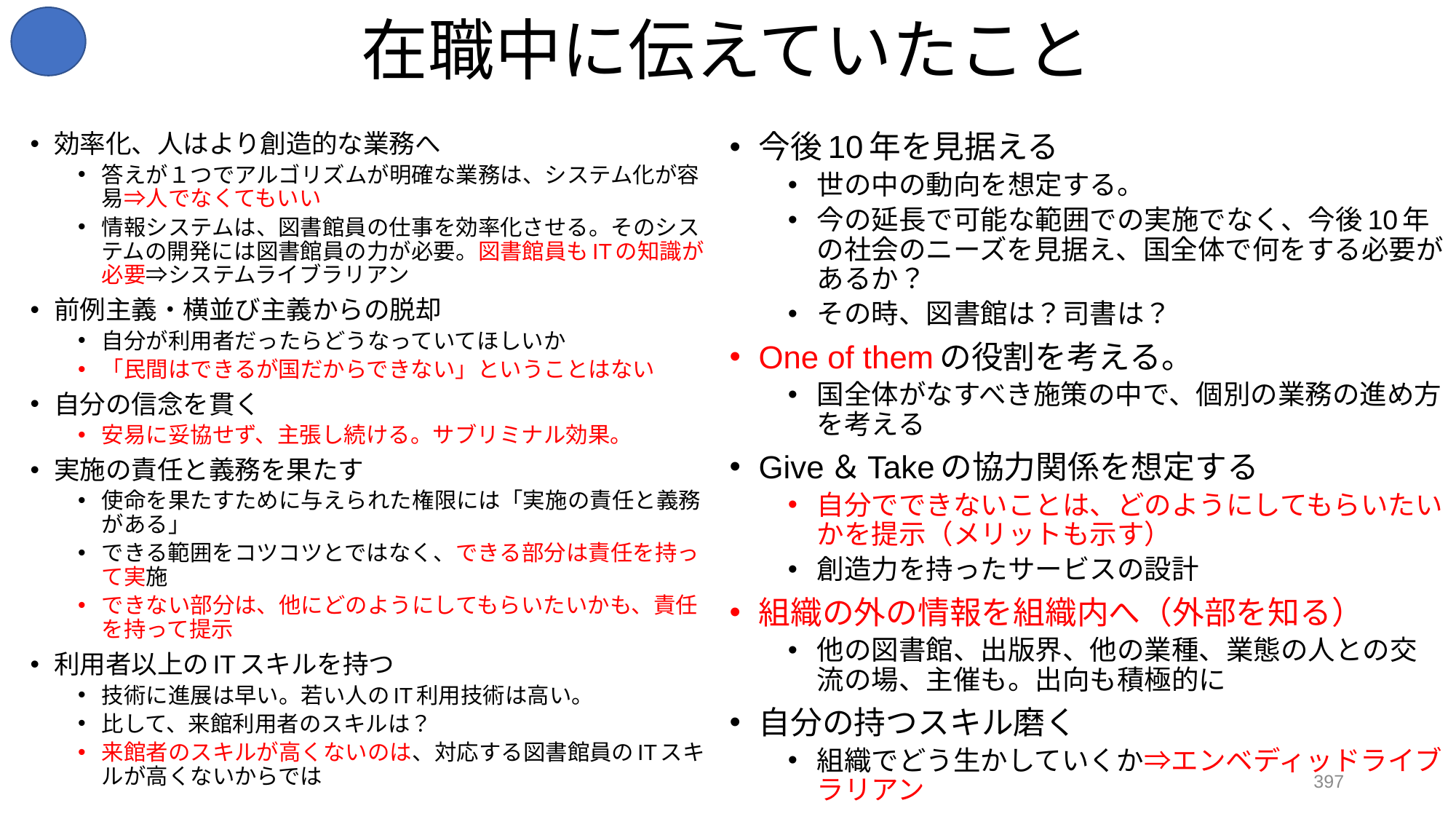

# 在職中に伝えていたこと
効率化、人はより創造的な業務へ
答えが１つでアルゴリズムが明確な業務は、システム化が容易⇒人でなくてもいい
情報システムは、図書館員の仕事を効率化させる。そのシステムの開発には図書館員の力が必要。図書館員もITの知識が必要⇒システムライブラリアン
前例主義・横並び主義からの脱却
自分が利用者だったらどうなっていてほしいか
「民間はできるが国だからできない」ということはない
自分の信念を貫く
安易に妥協せず、主張し続ける。サブリミナル効果。
実施の責任と義務を果たす
使命を果たすために与えられた権限には「実施の責任と義務がある」
できる範囲をコツコツとではなく、できる部分は責任を持って実施
できない部分は、他にどのようにしてもらいたいかも、責任を持って提示
利用者以上のITスキルを持つ
技術に進展は早い。若い人のIT利用技術は高い。
比して、来館利用者のスキルは？
来館者のスキルが高くないのは、対応する図書館員のITスキルが高くないからでは

今後10年を見据える
世の中の動向を想定する。
今の延長で可能な範囲での実施でなく、今後10年の社会のニーズを見据え、国全体で何をする必要があるか？
その時、図書館は？司書は？
One of themの役割を考える。
国全体がなすべき施策の中で、個別の業務の進め方を考える
Give＆Takeの協力関係を想定する
自分でできないことは、どのようにしてもらいたいかを提示（メリットも示す）
創造力を持ったサービスの設計
組織の外の情報を組織内へ（外部を知る）
他の図書館、出版界、他の業種、業態の人との交流の場、主催も。出向も積極的に
自分の持つスキル磨く
組織でどう生かしていくか⇒エンベディッドライブラリアン

397